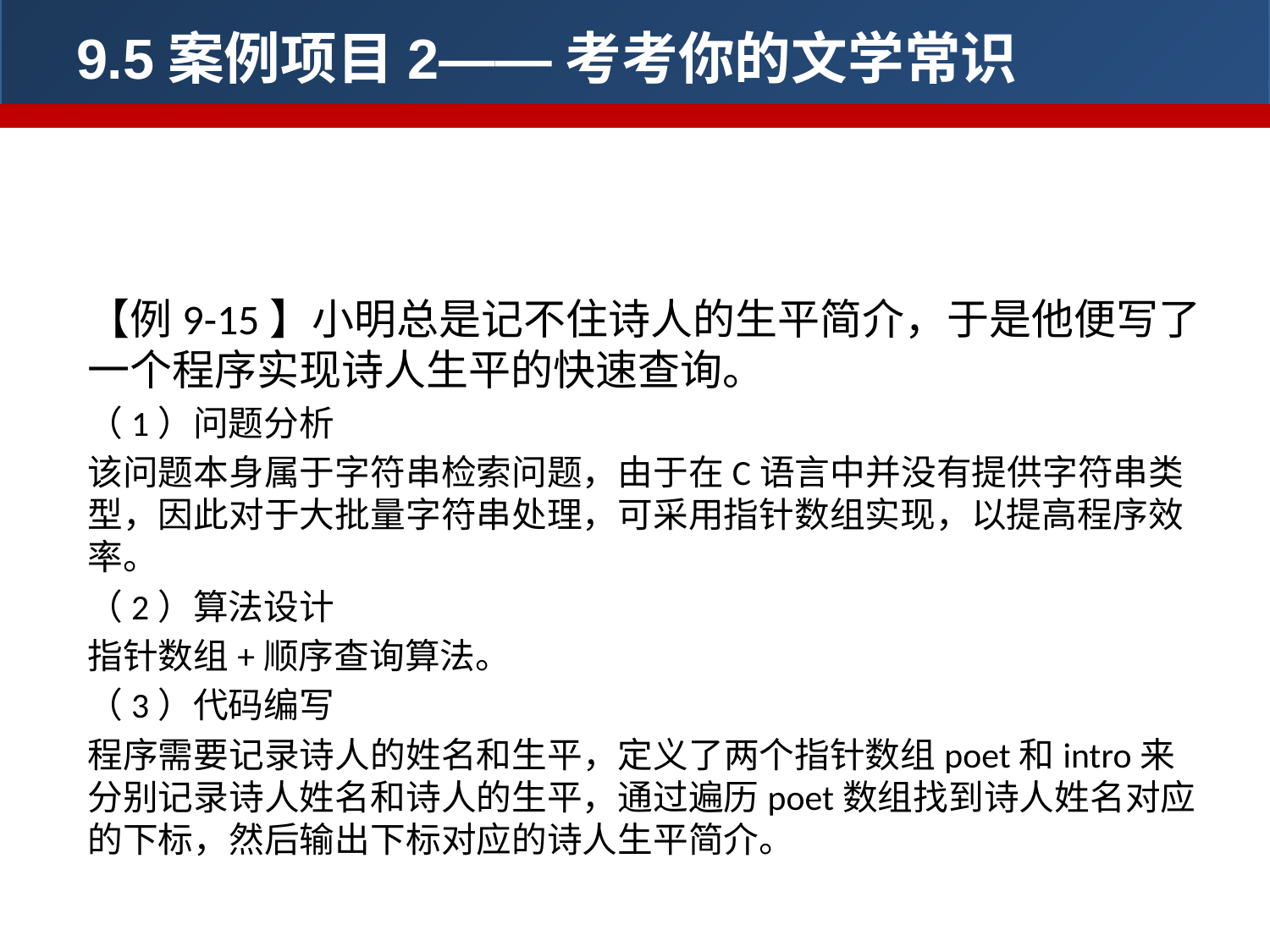

9.5案例项目2——考考你的文学常识

9.5.1指针数组
【例9-15】小明总是记不住诗人的生平简介，于是他便写了一个程序实现诗人生平的快速查询。
（1）问题分析
该问题本身属于字符串检索问题，由于在C语言中并没有提供字符串类型，因此对于大批量字符串处理，可采用指针数组实现，以提高程序效率。
（2）算法设计
指针数组+顺序查询算法。
（3）代码编写
程序需要记录诗人的姓名和生平，定义了两个指针数组poet和intro来分别记录诗人姓名和诗人的生平，通过遍历poet数组找到诗人姓名对应的下标，然后输出下标对应的诗人生平简介。